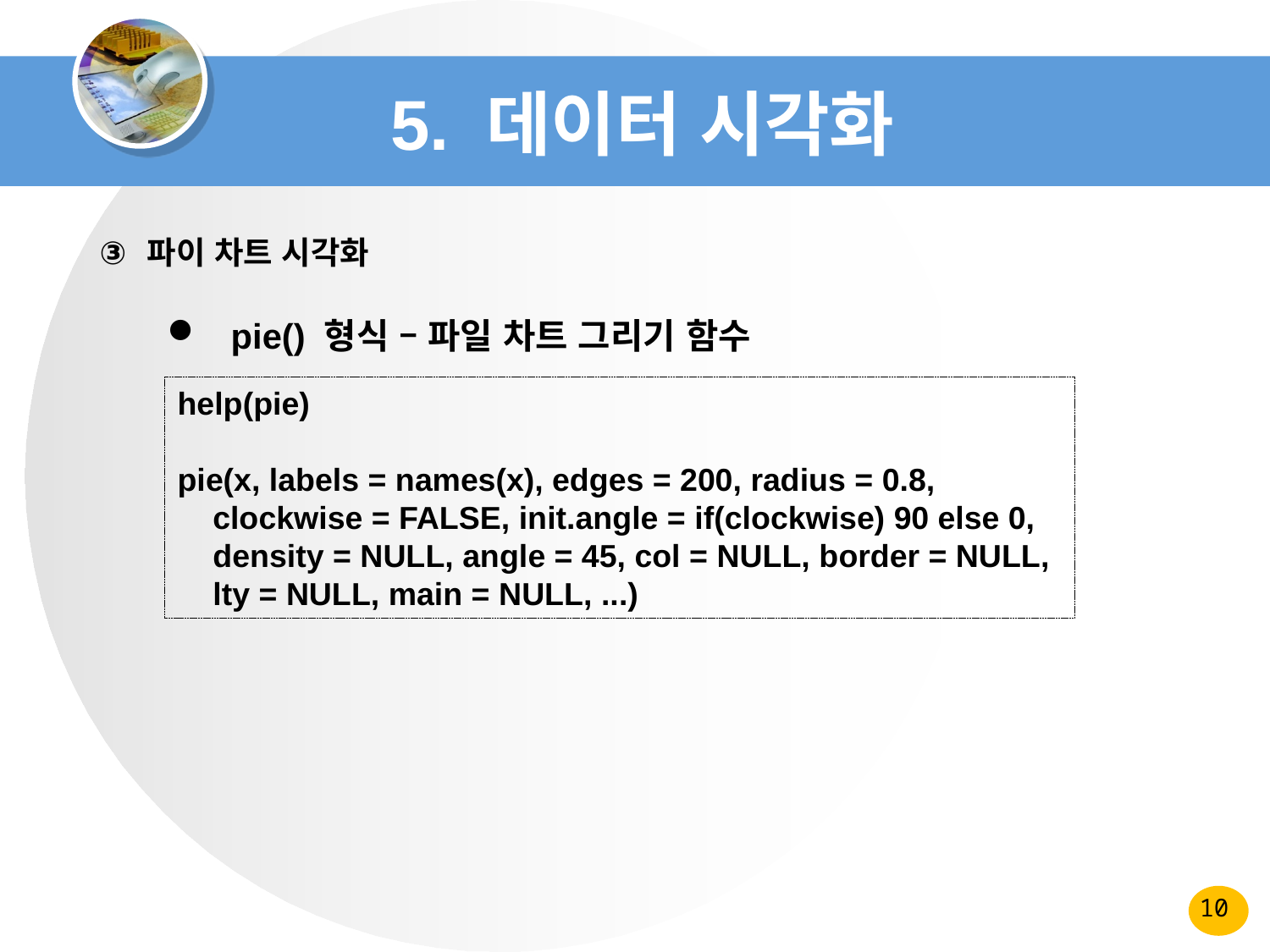

# 5. 데이터 시각화
파이 차트 시각화
pie() 형식 – 파일 차트 그리기 함수
help(pie)

pie(x, labels = names(x), edges = 200, radius = 0.8,
    clockwise = FALSE, init.angle = if(clockwise) 90 else 0,
    density = NULL, angle = 45, col = NULL, border = NULL,
    lty = NULL, main = NULL, ...)
10